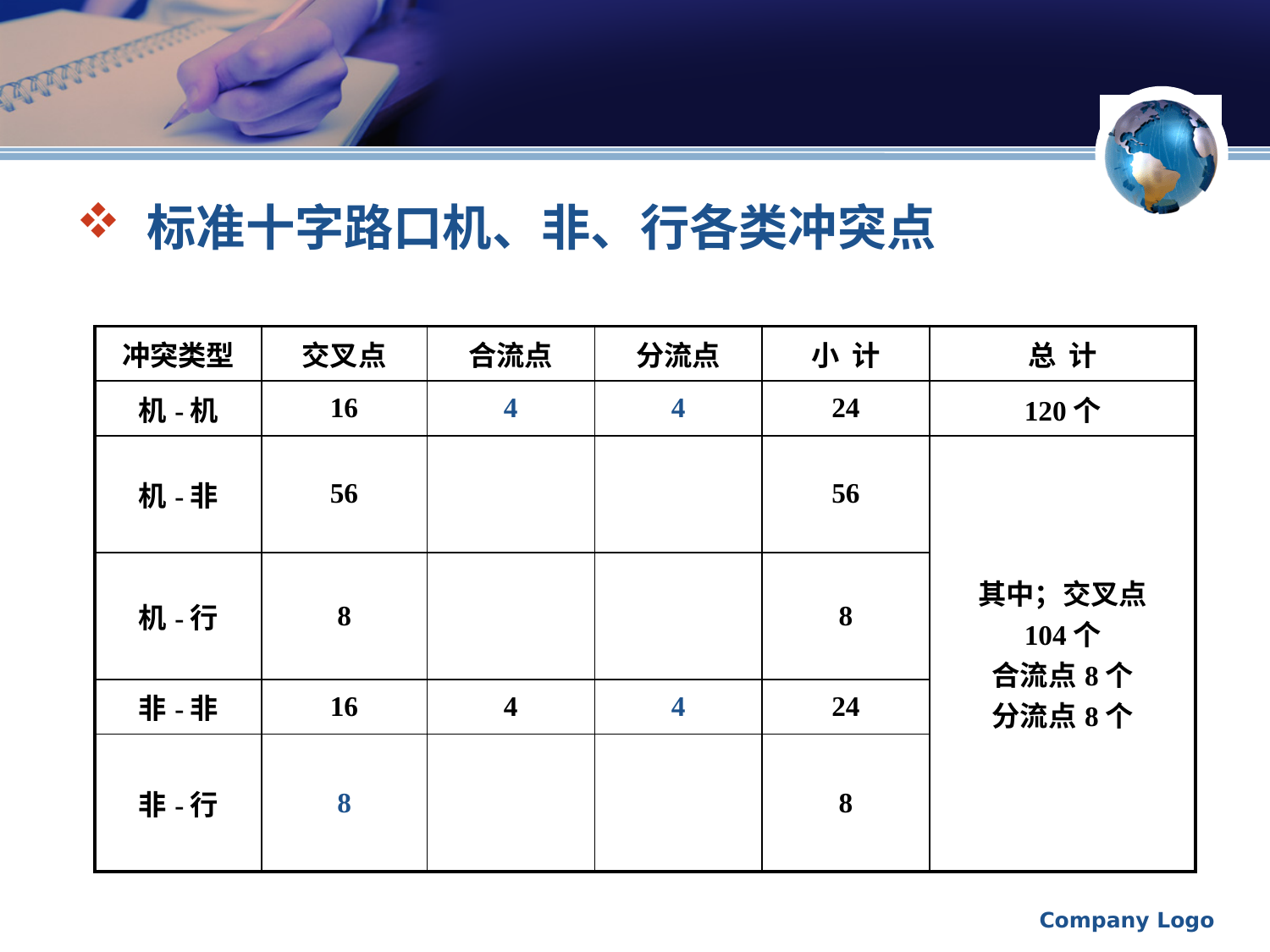

#
 标准十字路口机、非、行各类冲突点
| 冲突类型 | 交叉点 | 合流点 | 分流点 | 小 计 | 总 计 |
| --- | --- | --- | --- | --- | --- |
| 机-机 | 16 | 4 | 4 | 24 | 120个 |
| 机-非 | 56 |  |  | 56 | 其中；交叉点 104个 合流点8个 分流点8个 |
| 机-行 | 8 |  |  | 8 |  |
| 非-非 | 16 | 4 | 4 | 24 |  |
| 非-行 | 8 |  |  | 8 |  |
Company Logo